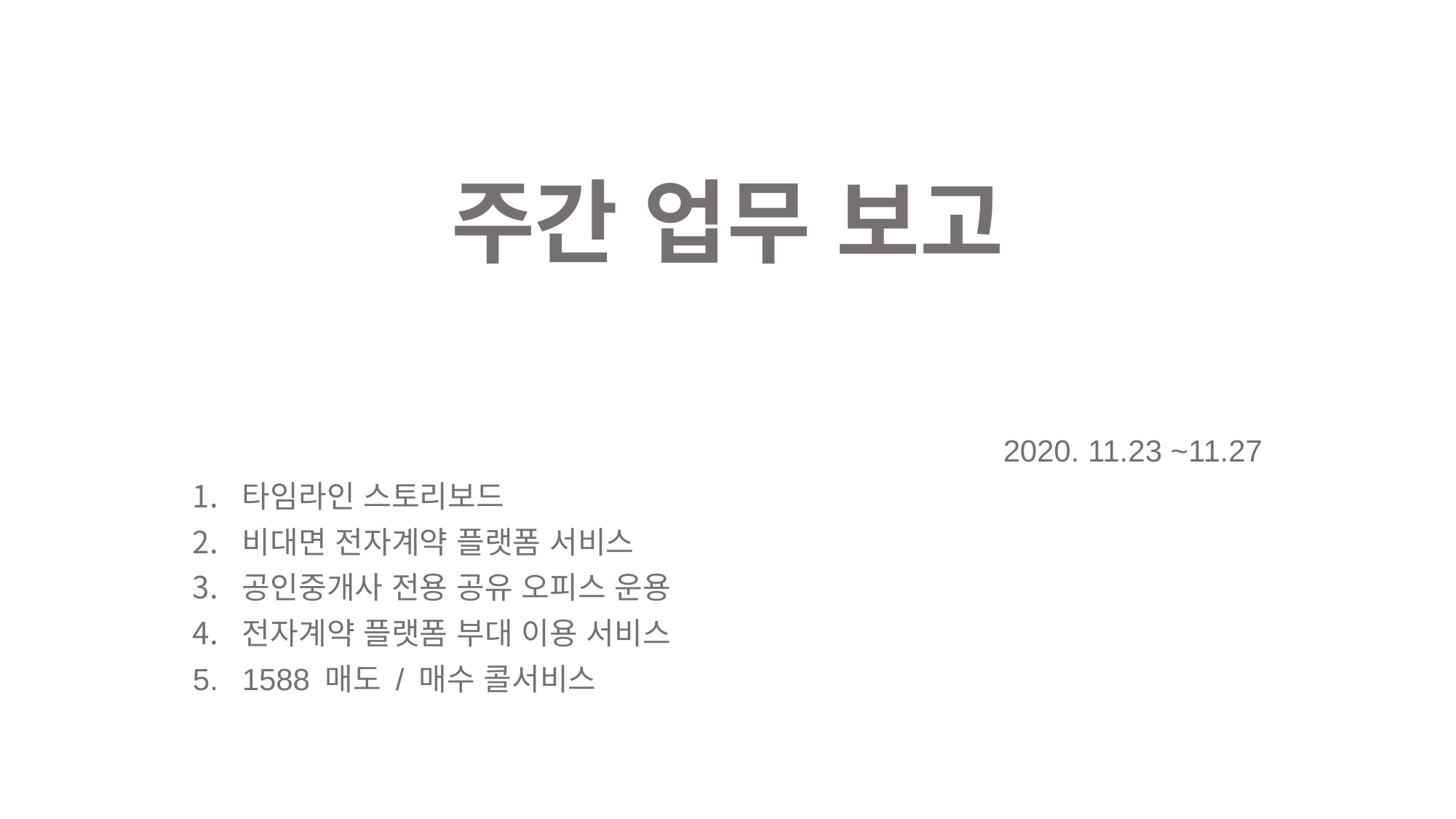

# 주간 업무 보고
2020. 11.23 ~11.27
타임라인 스토리보드
비대면 전자계약 플랫폼 서비스
공인중개사 전용 공유 오피스 운용
전자계약 플랫폼 부대 이용 서비스
1588 매도 / 매수 콜서비스